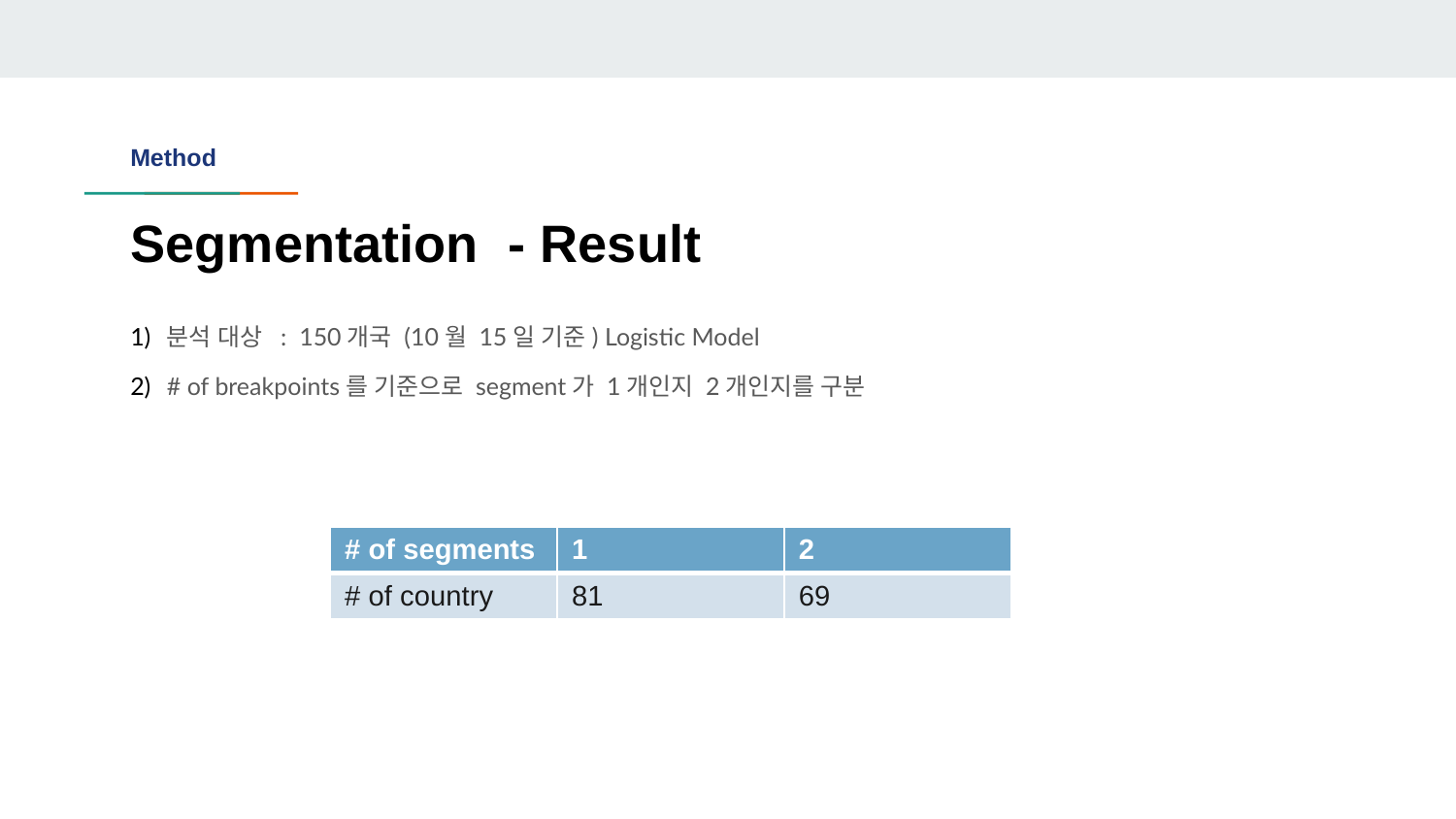

# Method
Segmentation  - Result
분석 대상  :  150개국 (10월 15일 기준) Logistic Model
# of breakpoints를 기준으로 segment가 1개인지 2개인지를 구분
| # of segments | 1 | 2 |
| --- | --- | --- |
| # of country | 81 | 69 |